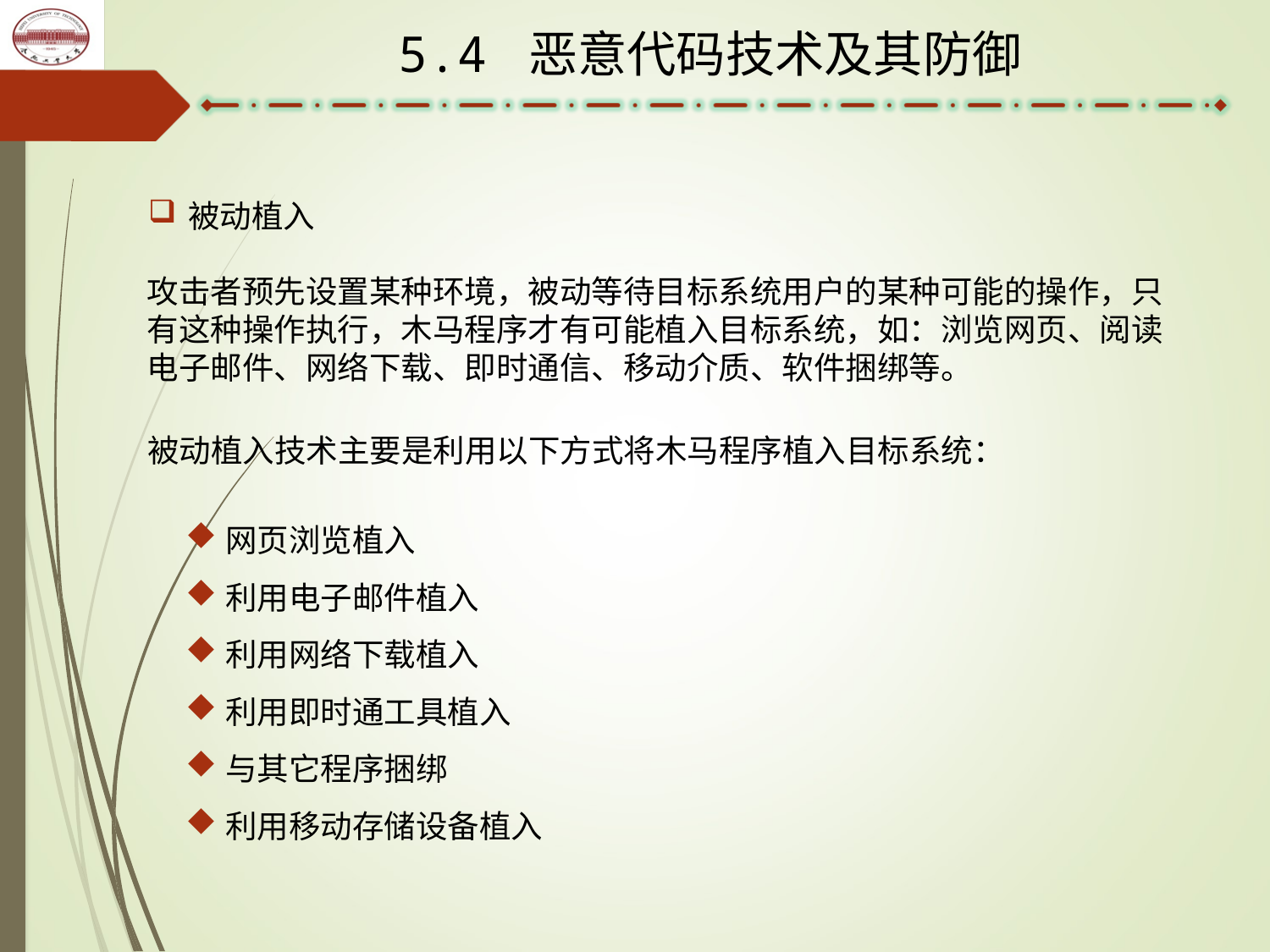

5.4 恶意代码技术及其防御
被动植入
攻击者预先设置某种环境，被动等待目标系统用户的某种可能的操作，只有这种操作执行，木马程序才有可能植入目标系统，如：浏览网页、阅读电子邮件、网络下载、即时通信、移动介质、软件捆绑等。
被动植入技术主要是利用以下方式将木马程序植入目标系统：
网页浏览植入
利用电子邮件植入
利用网络下载植入
利用即时通工具植入
与其它程序捆绑
利用移动存储设备植入